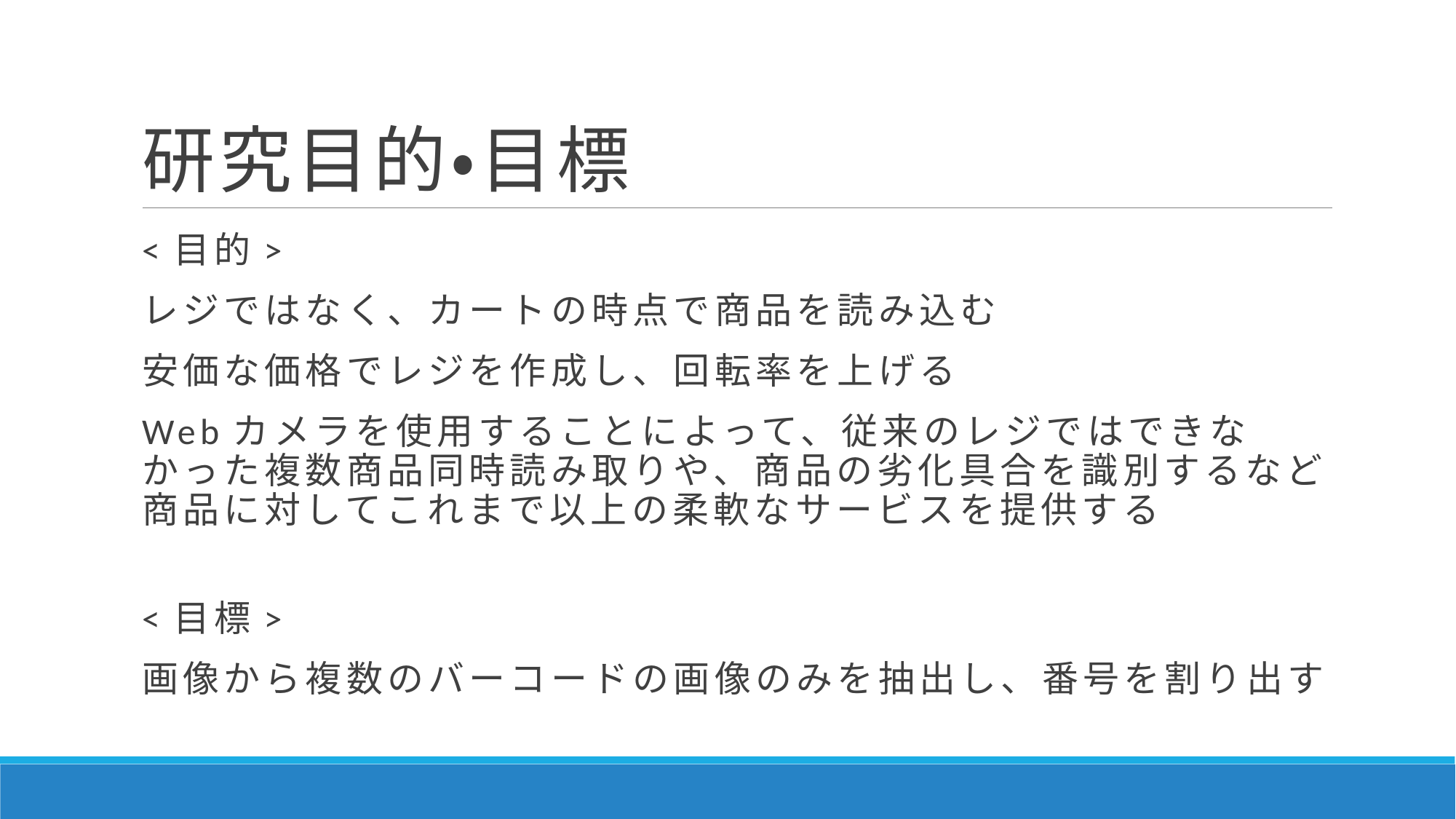

# 研究目的・目標
<目的>
レジではなく、カートの時点で商品を読み込む
安価な価格でレジを作成し、回転率を上げる
Webカメラを使用することによって、従来のレジではできなかった複数商品同時読み取りや、商品の劣化具合を識別するなど商品に対してこれまで以上の柔軟なサービスを提供する

<目標>
画像から複数のバーコードの画像のみを抽出し、番号を割り出す